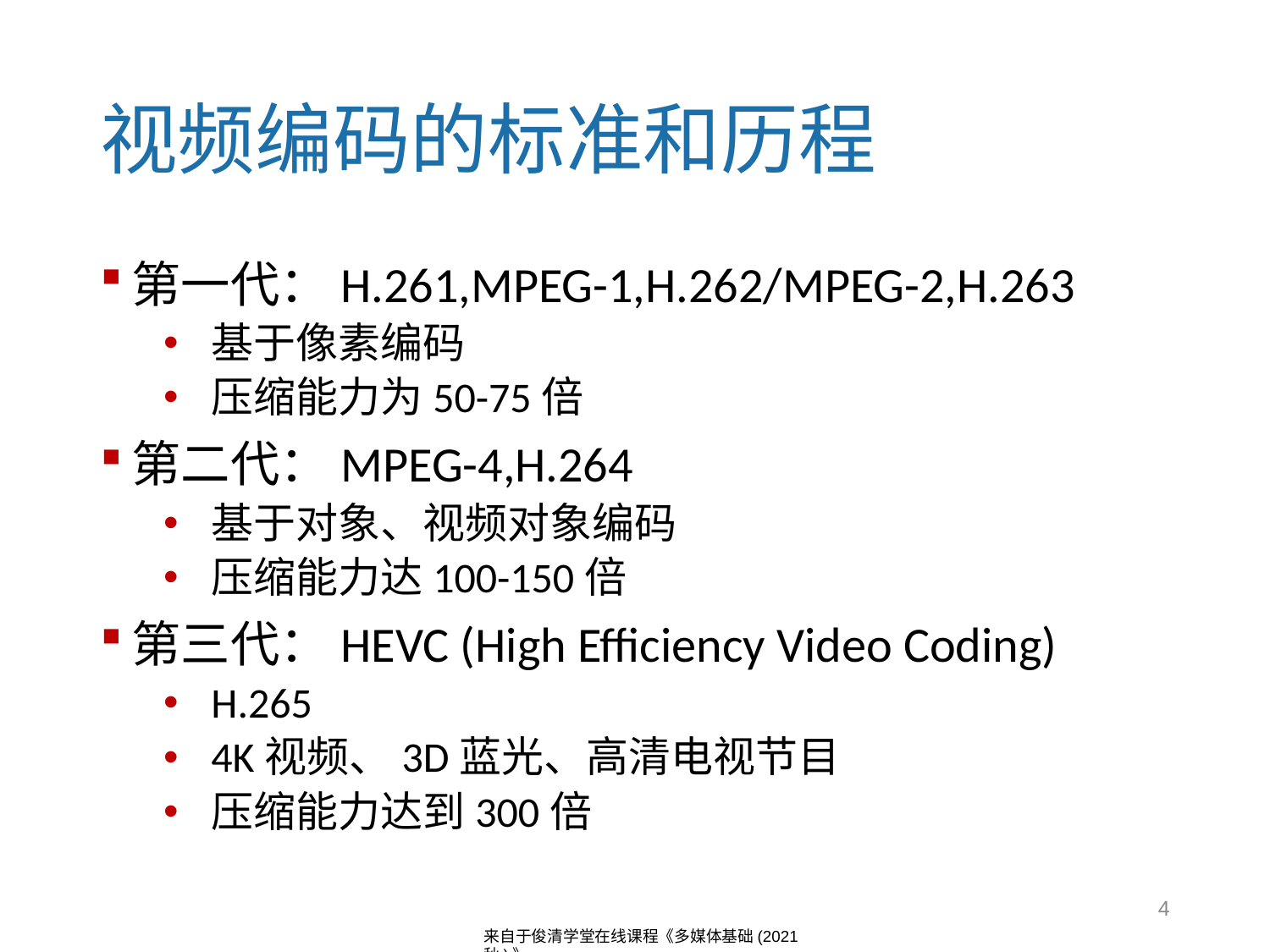

# 视频编码的标准和历程
第一代：H.261,MPEG-1,H.262/MPEG-2,H.263
基于像素编码
压缩能力为50-75倍
第二代：MPEG-4,H.264
基于对象、视频对象编码
压缩能力达100-150倍
第三代：HEVC (High Efficiency Video Coding)
H.265
4K视频、3D蓝光、高清电视节目
压缩能力达到300倍
4
来自于俊清学堂在线课程《多媒体基础(2021秋)》